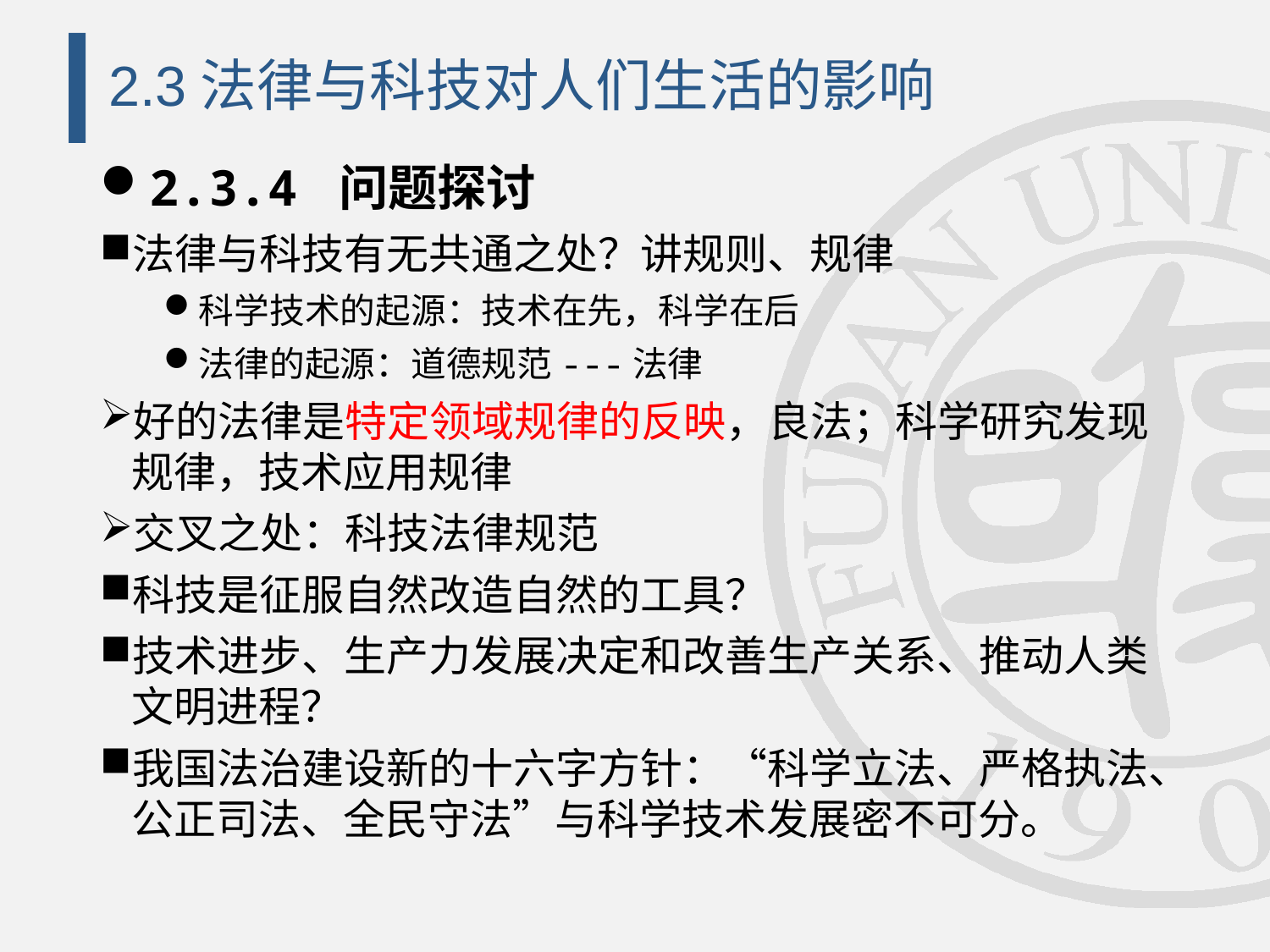

# 2.3法律与科技对人们生活的影响
2.3.4 问题探讨
法律与科技有无共通之处？讲规则、规律
科学技术的起源：技术在先，科学在后
法律的起源：道德规范---法律
好的法律是特定领域规律的反映，良法；科学研究发现规律，技术应用规律
交叉之处：科技法律规范
科技是征服自然改造自然的工具？
技术进步、生产力发展决定和改善生产关系、推动人类文明进程？
我国法治建设新的十六字方针：“科学立法、严格执法、公正司法、全民守法”与科学技术发展密不可分。